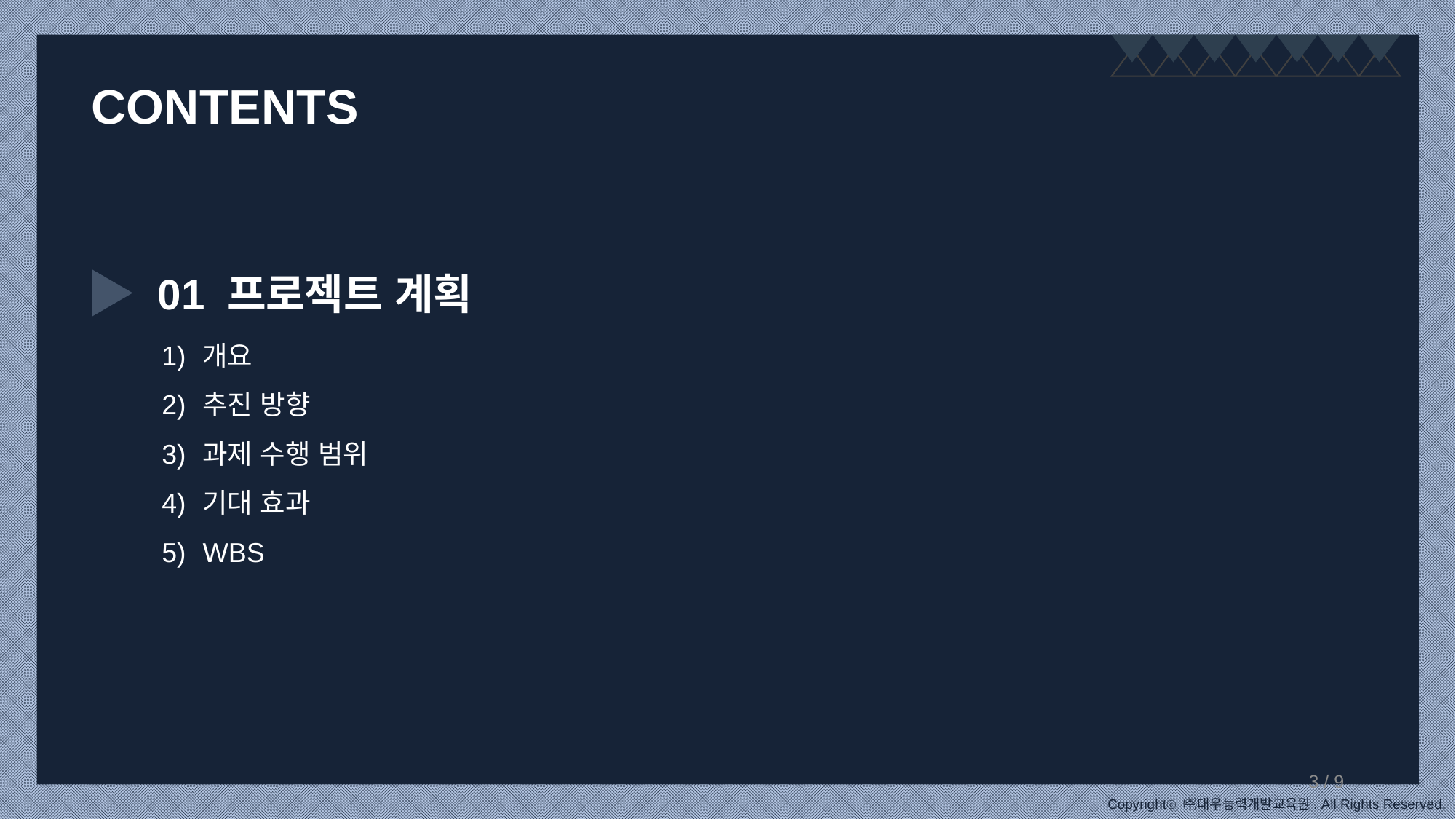

CONTENTS
01 프로젝트 계획

개요
추진 방향
과제 수행 범위
기대 효과
WBS
3 / 9